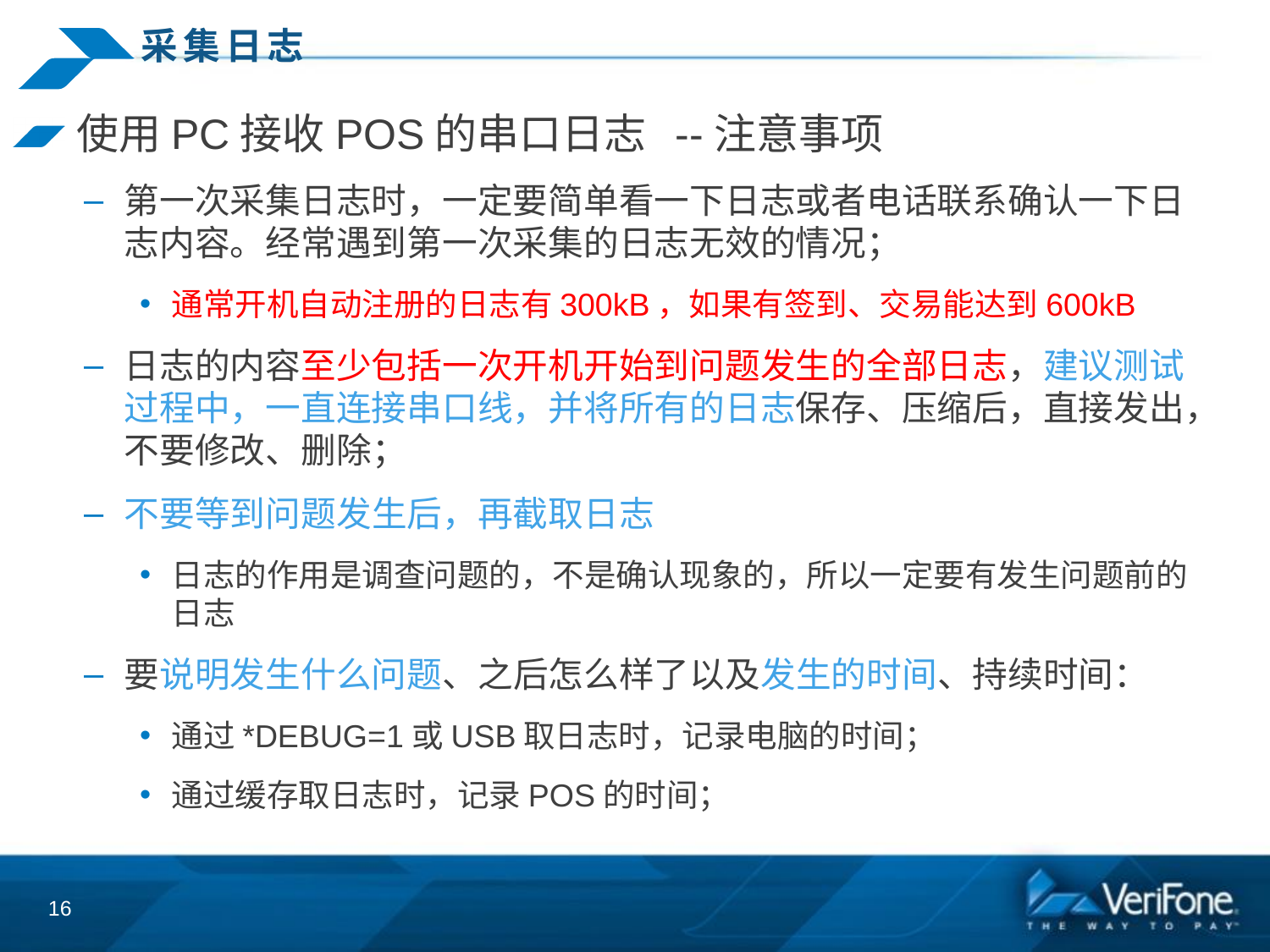

# 采集日志
使用PC接收POS的串口日志  --注意事项
第一次采集日志时，一定要简单看一下日志或者电话联系确认一下日志内容。经常遇到第一次采集的日志无效的情况；
通常开机自动注册的日志有300kB，如果有签到、交易能达到600kB
日志的内容至少包括一次开机开始到问题发生的全部日志，建议测试过程中，一直连接串口线，并将所有的日志保存、压缩后，直接发出，不要修改、删除；
不要等到问题发生后，再截取日志
日志的作用是调查问题的，不是确认现象的，所以一定要有发生问题前的日志
要说明发生什么问题、之后怎么样了以及发生的时间、持续时间：
通过*DEBUG=1或USB取日志时，记录电脑的时间；
通过缓存取日志时，记录POS的时间；

16